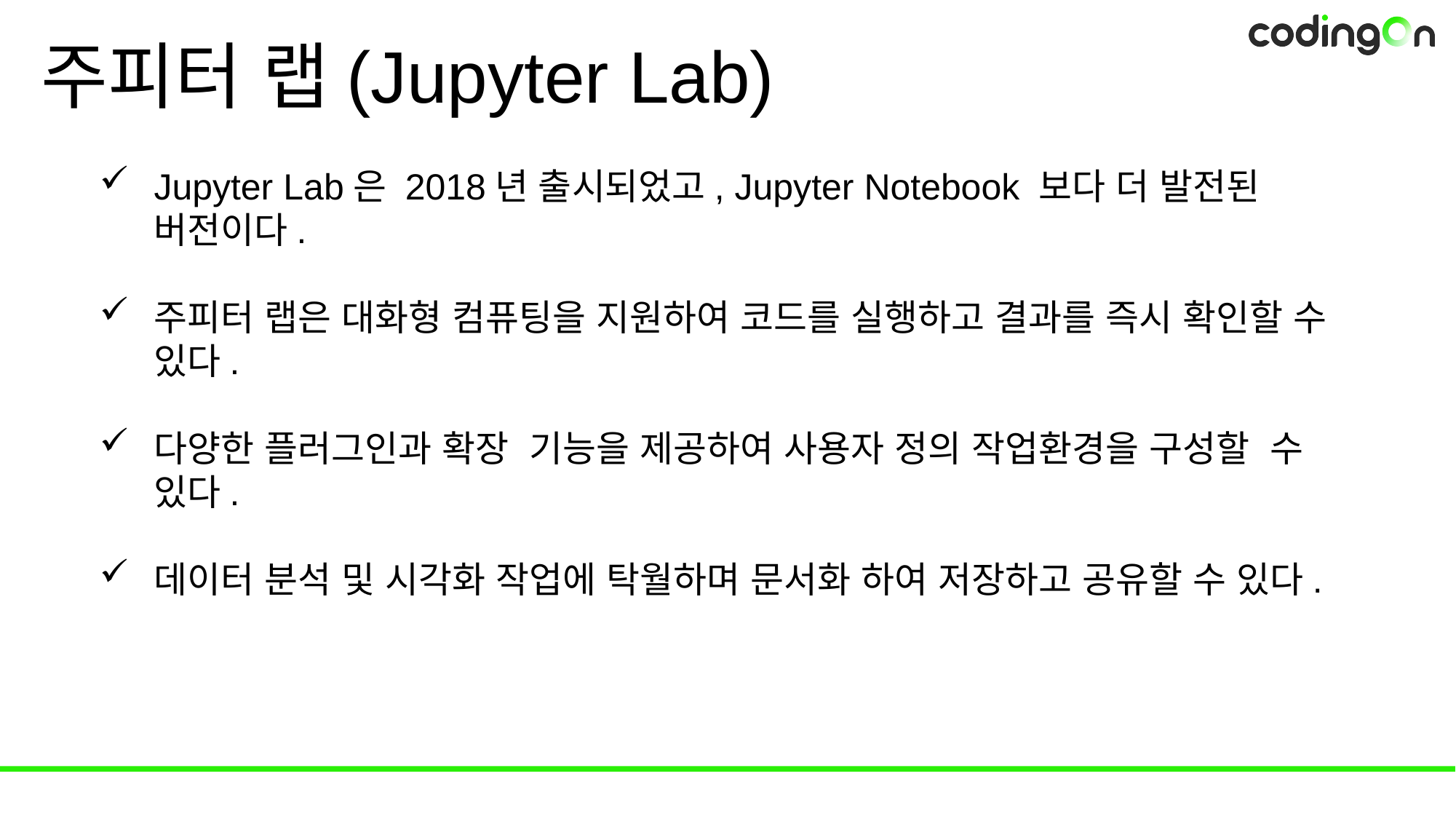

# 주피터 랩(Jupyter Lab)
Jupyter Lab은 2018년 출시되었고, Jupyter Notebook 보다 더 발전된 버전이다.

주피터 랩은 대화형 컴퓨팅을 지원하여 코드를 실행하고 결과를 즉시 확인할 수 있다.

다양한 플러그인과 확장  기능을 제공하여 사용자 정의 작업환경을 구성할  수 있다.

데이터 분석 및 시각화 작업에 탁월하며 문서화 하여 저장하고 공유할 수 있다.